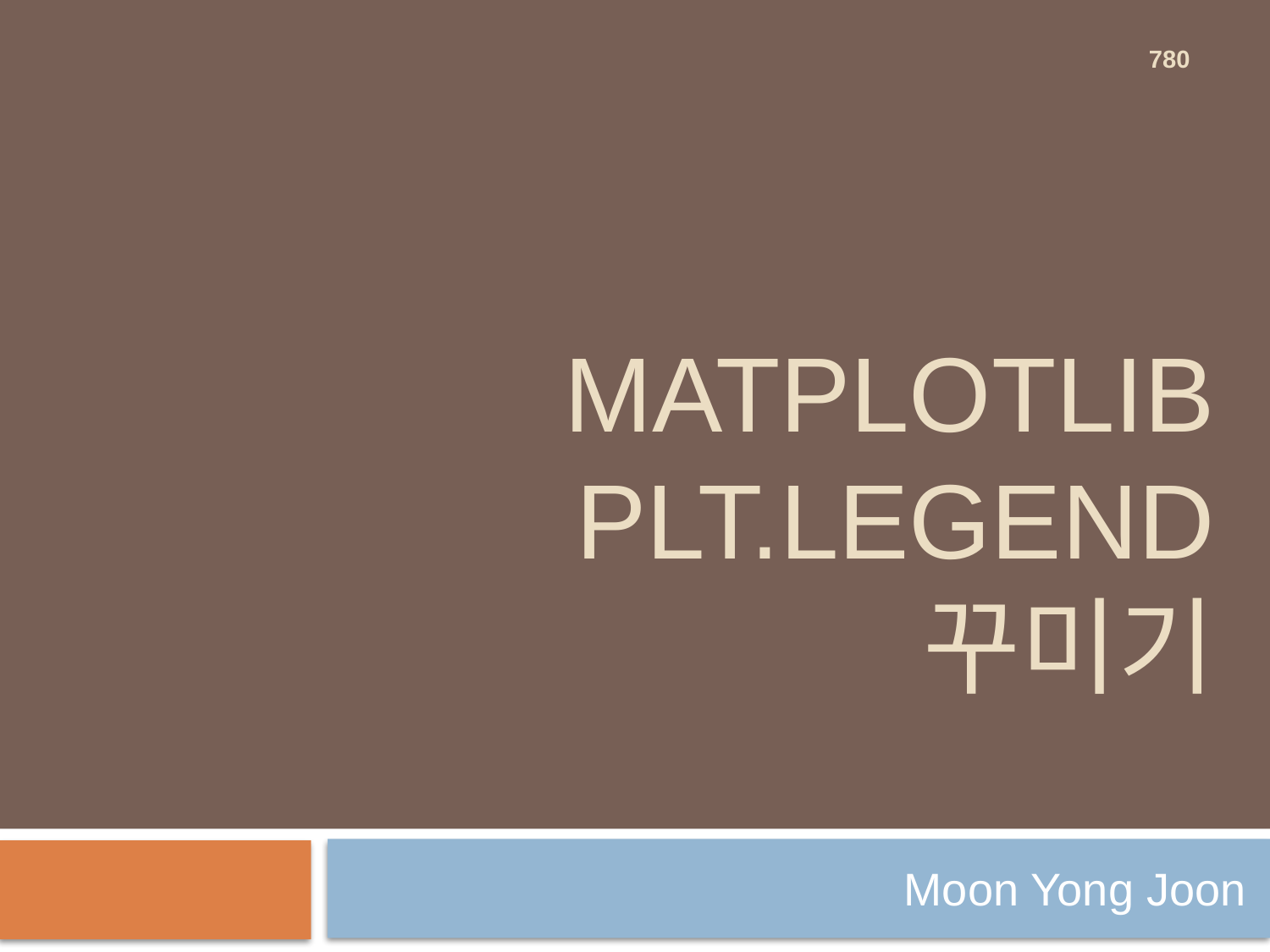

780
# MaTPLOTLIB plt.legend 꾸미기
Moon Yong Joon